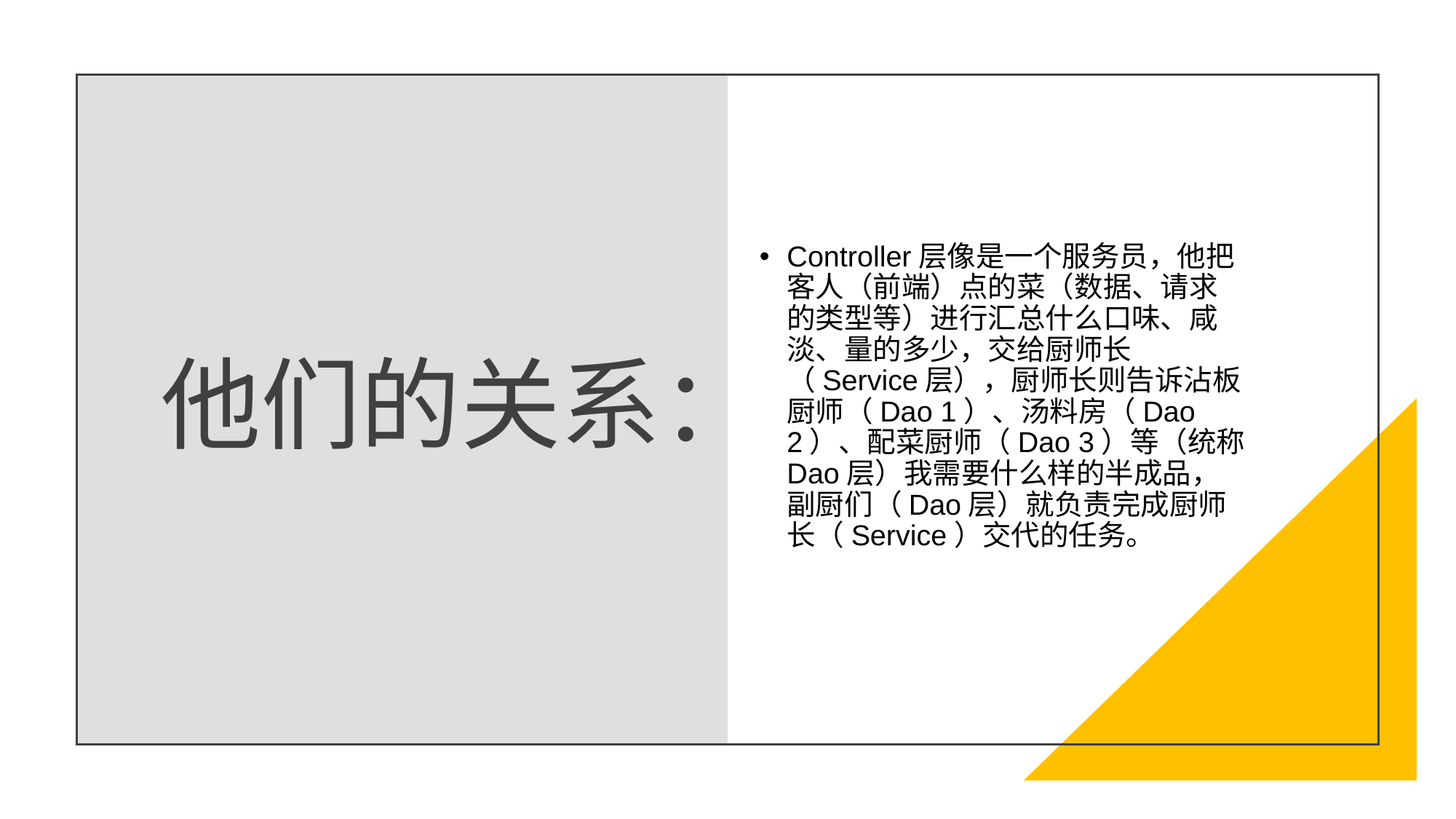

# 他们的关系：
Controller层像是一个服务员，他把客人（前端）点的菜（数据、请求的类型等）进行汇总什么口味、咸淡、量的多少，交给厨师长（Service层），厨师长则告诉沾板厨师（Dao 1）、汤料房（Dao 2）、配菜厨师（Dao 3）等（统称Dao层）我需要什么样的半成品，副厨们（Dao层）就负责完成厨师长（Service）交代的任务。